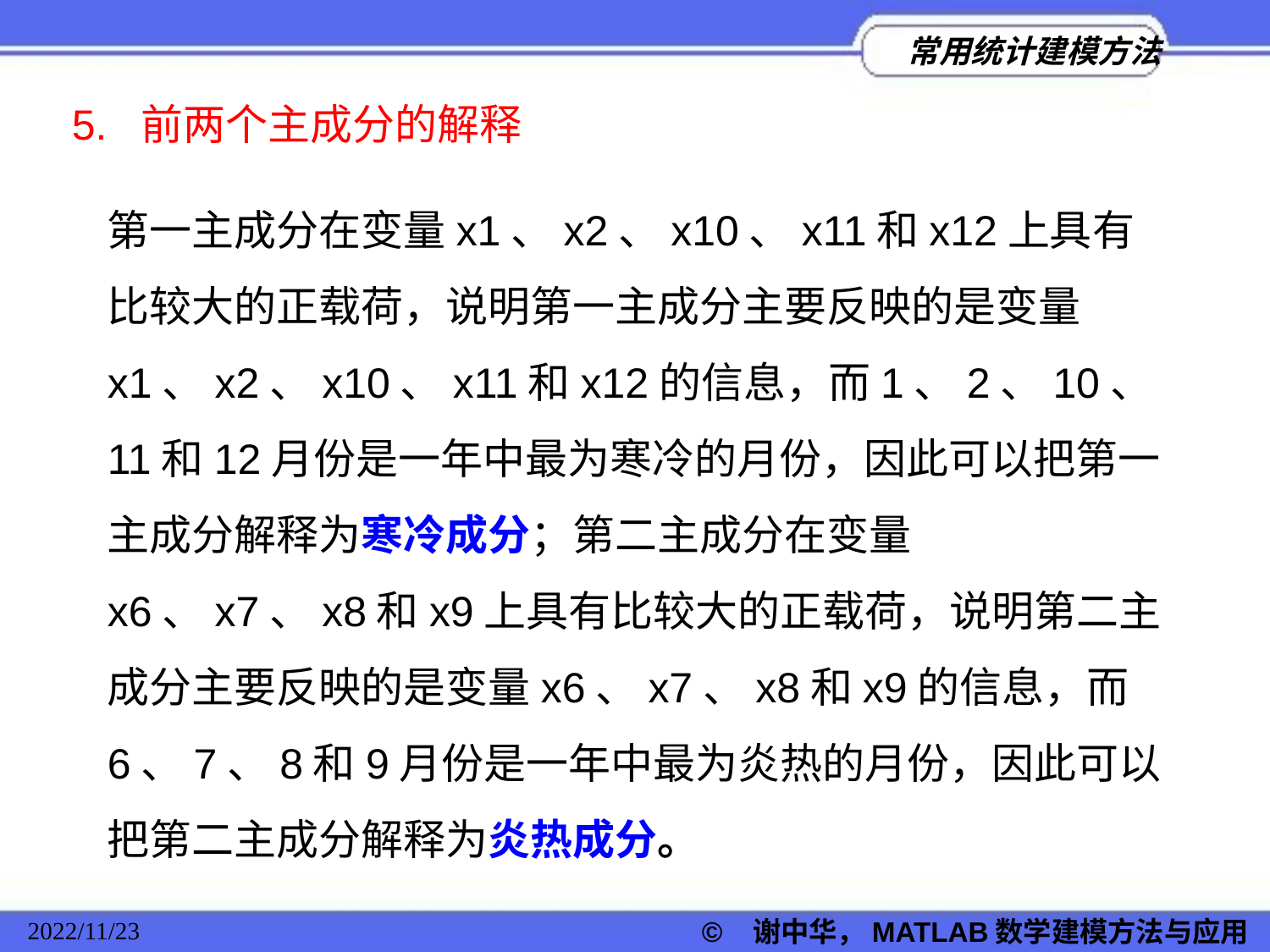

5.  前两个主成分的解释

第一主成分在变量x1、x2、x10、x11和x12上具有比较大的正载荷，说明第一主成分主要反映的是变量x1、x2、x10、x11和x12的信息，而1、2、10、11和12月份是一年中最为寒冷的月份，因此可以把第一主成分解释为寒冷成分；第二主成分在变量x6、x7、x8和x9上具有比较大的正载荷，说明第二主成分主要反映的是变量x6、x7、x8和x9的信息，而6、7、8和9月份是一年中最为炎热的月份，因此可以把第二主成分解释为炎热成分。

©   谢中华，MATLAB数学建模方法与应用
2022/11/23